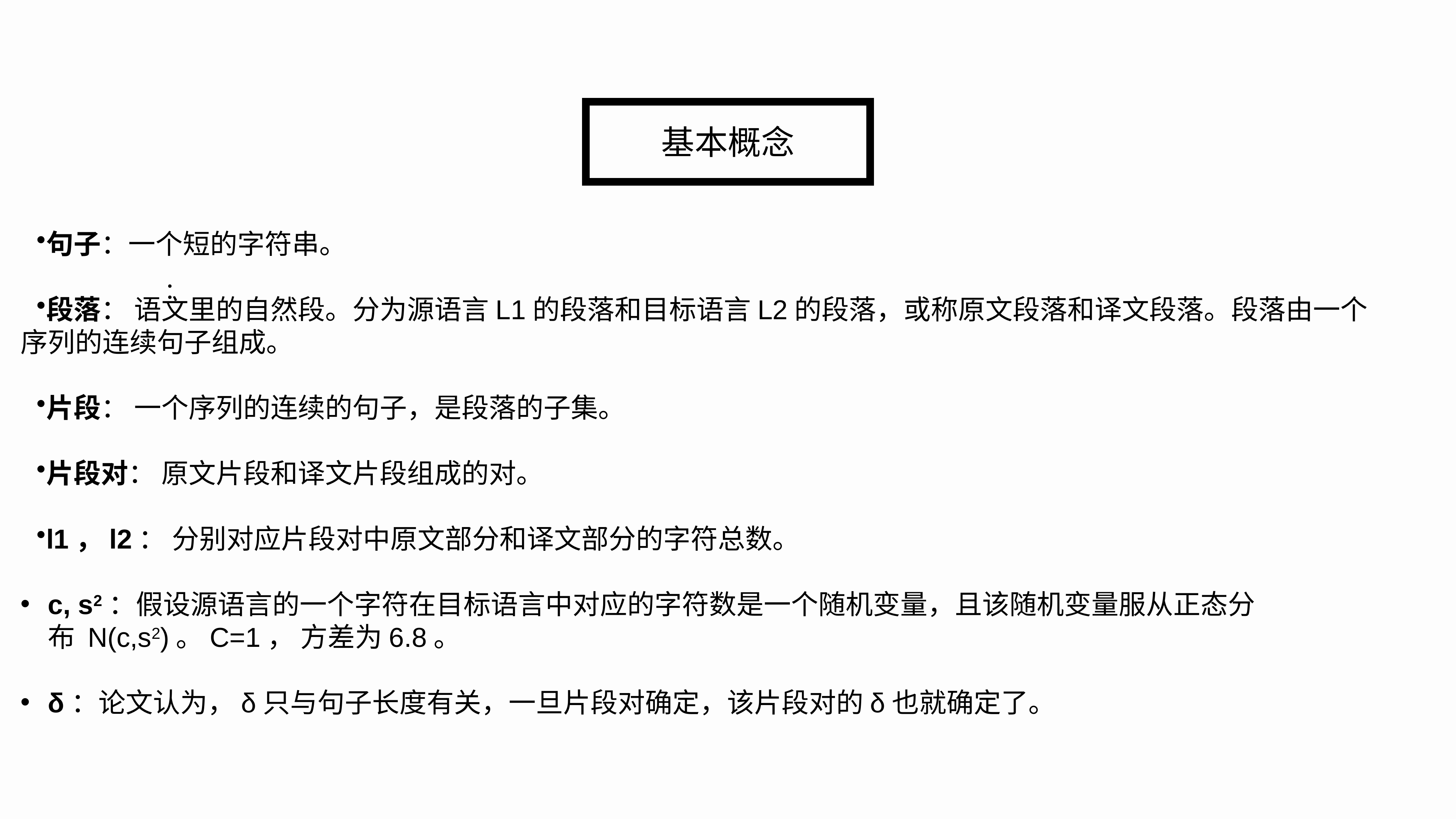

基本概念
句子：一个短的字符串。

段落： 语文里的自然段。分为源语言L1的段落和目标语言L2的段落，或称原文段落和译文段落。段落由一个序列的连续句子组成。

片段： 一个序列的连续的句子，是段落的子集。

片段对： 原文片段和译文片段组成的对。

l1，l2： 分别对应片段对中原文部分和译文部分的字符总数。

c, s2：假设源语言的一个字符在目标语言中对应的字符数是一个随机变量，且该随机变量服从正态分布 N(c,s2)。C=1， 方差为6.8。

δ：论文认为，δ只与句子长度有关，一旦片段对确定，该片段对的δ也就确定了。

：